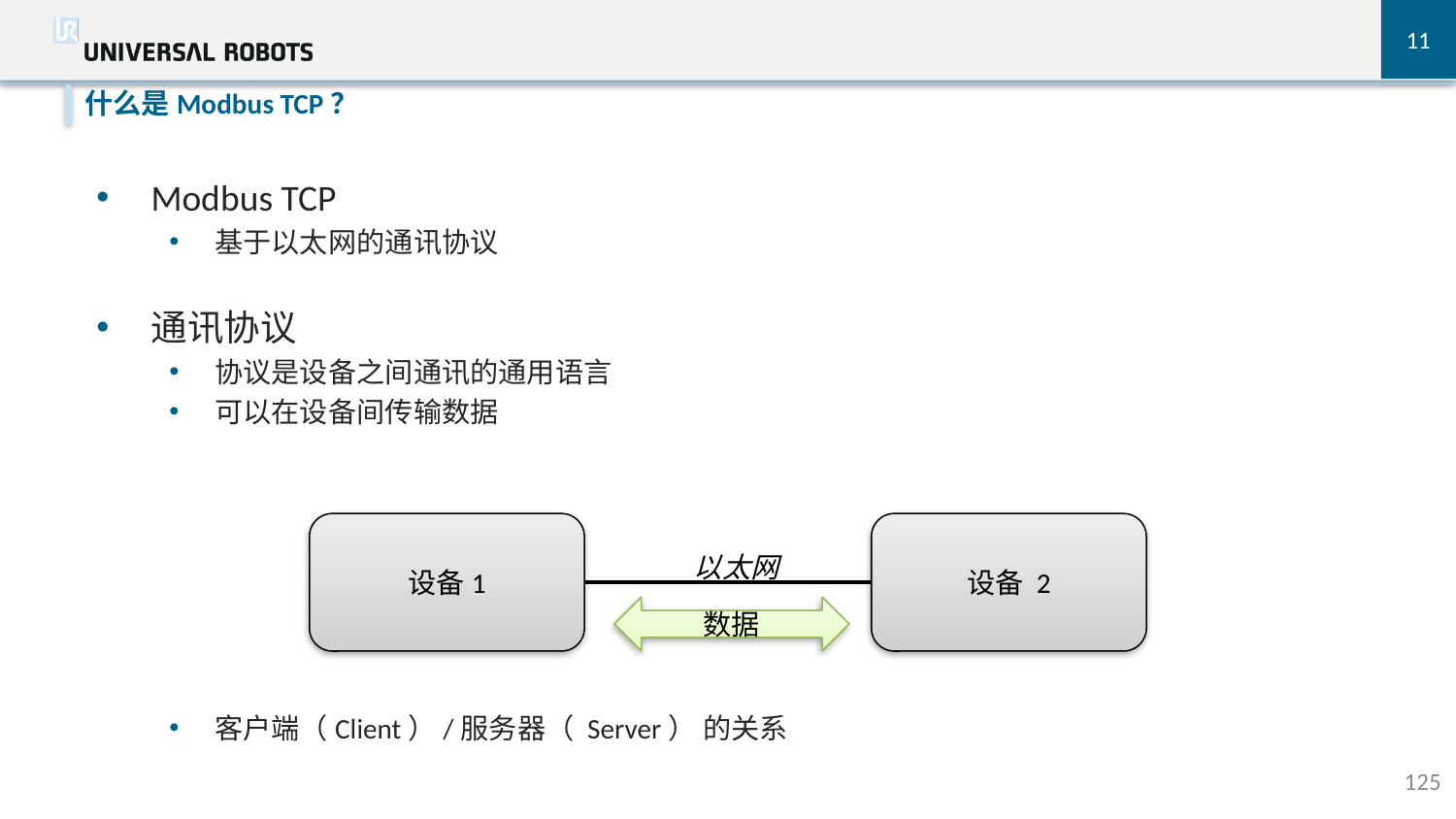

11

什么是Modbus TCP？

Modbus TCP
基于以太网的通讯协议

通讯协议
协议是设备之间通讯的通用语言
可以在设备间传输数据

客户端（Client）/服务器（ Server） 的关系

设备 2
以太网
设备1

数据
125